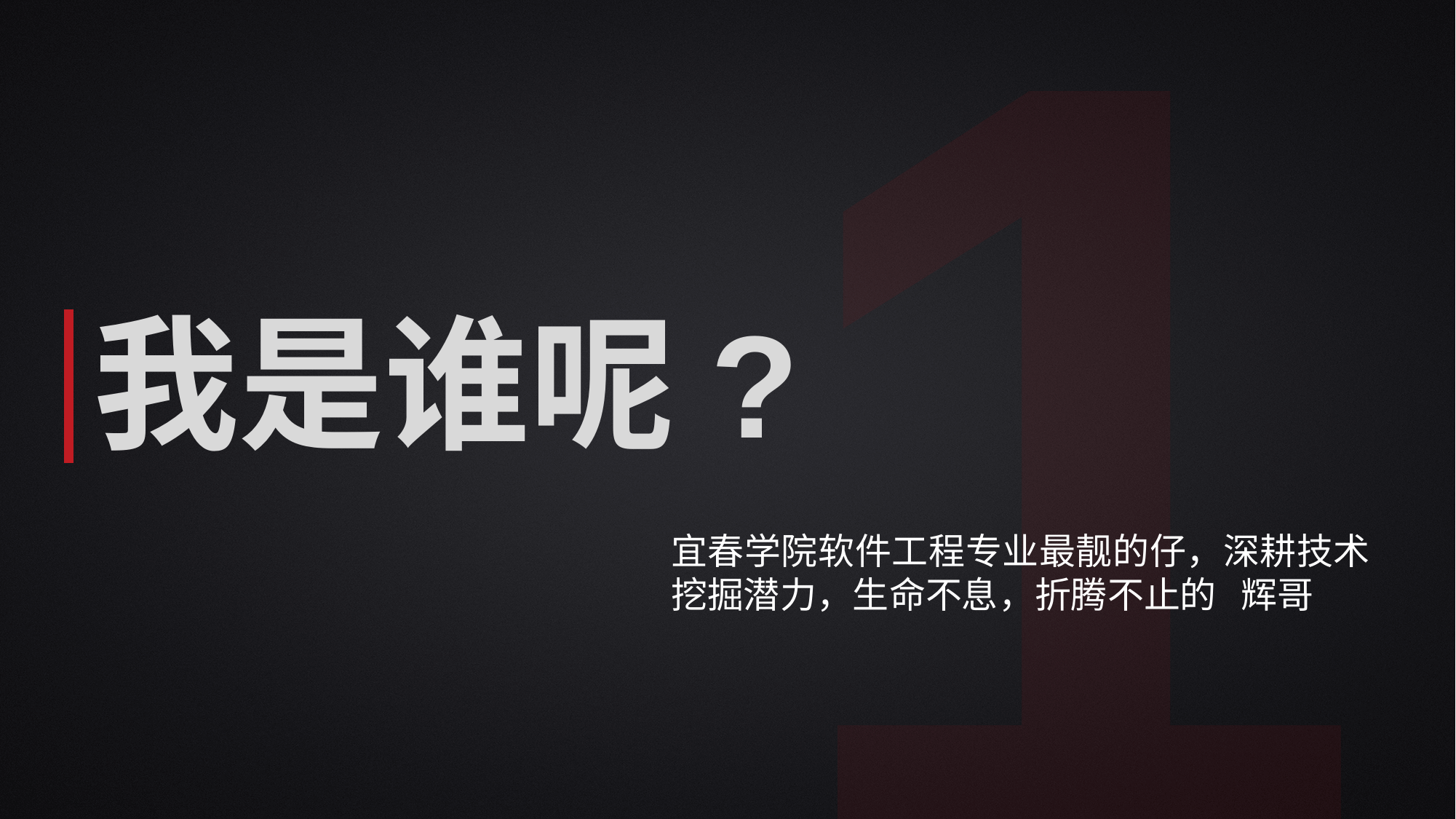

1
我是谁呢?
宜春学院软件工程专业最靓的仔，深耕技术挖掘潜力，生命不息，折腾不止的   辉哥